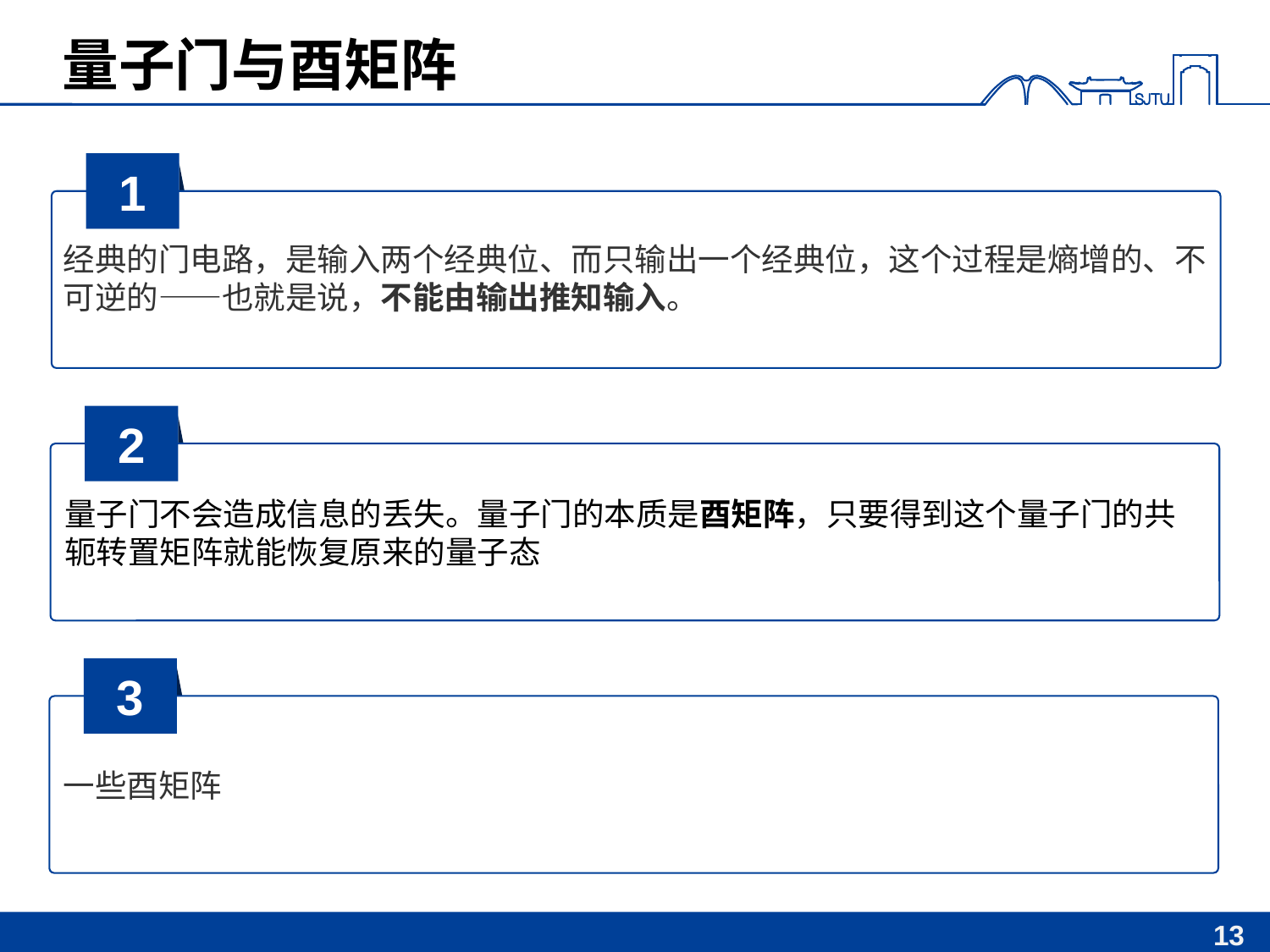

# 量子门与酉矩阵
1

经典的门电路，是输入两个经典位、而只输出一个经典位，这个过程是熵增的、不可逆的——也就是说，不能由输出推知输入。
2

量子门不会造成信息的丢失。量子门的本质是酉矩阵，只要得到这个量子门的共轭转置矩阵就能恢复原来的量子态
3

一些酉矩阵